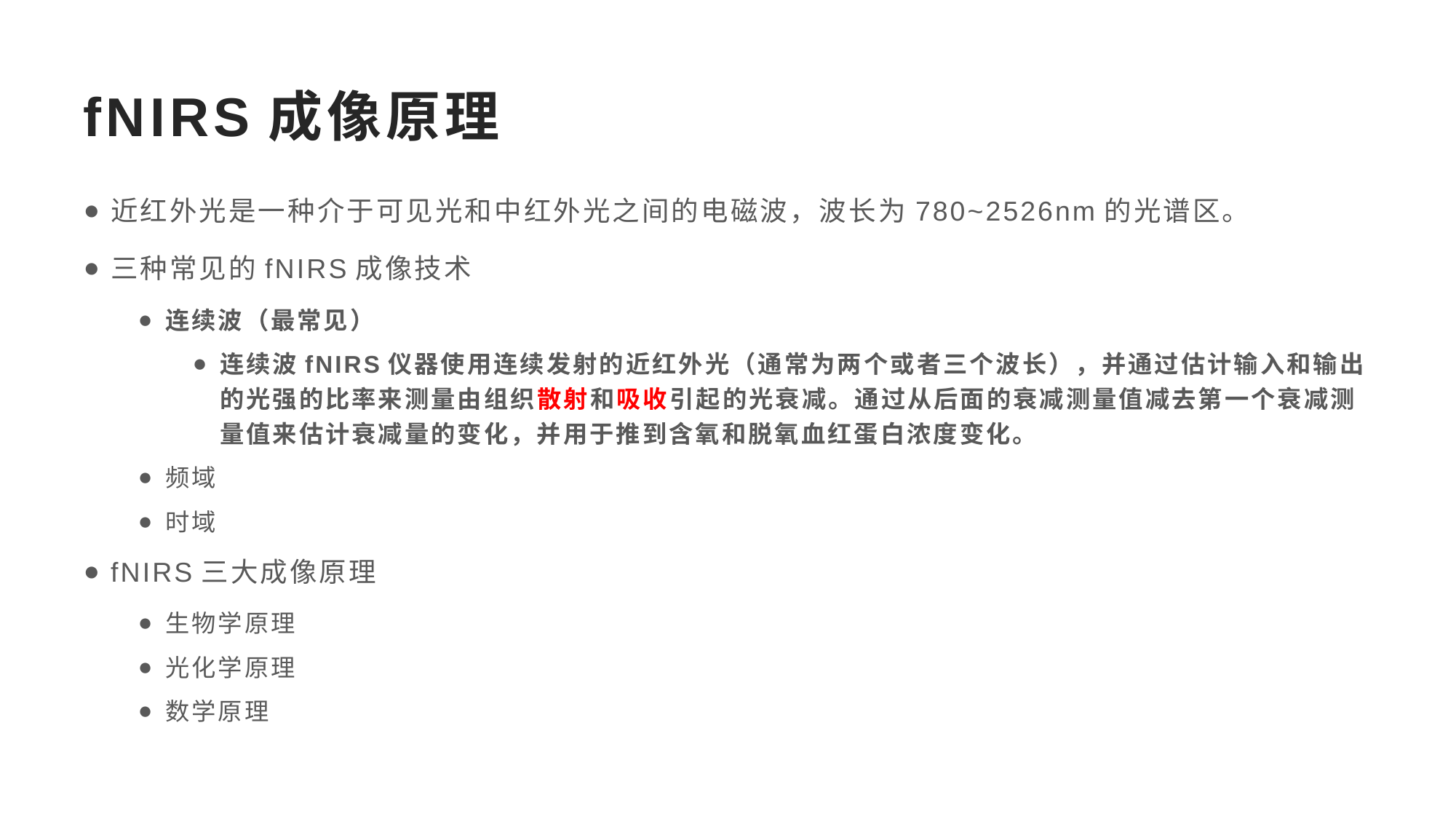

# fNIRS成像原理
近红外光是一种介于可见光和中红外光之间的电磁波，波长为780~2526nm的光谱区。
三种常见的fNIRS成像技术
连续波（最常见）
连续波fNIRS仪器使用连续发射的近红外光（通常为两个或者三个波长），并通过估计输入和输出的光强的比率来测量由组织散射和吸收引起的光衰减。通过从后面的衰减测量值减去第一个衰减测量值来估计衰减量的变化，并用于推到含氧和脱氧血红蛋白浓度变化。
频域
时域
fNIRS三大成像原理
生物学原理
光化学原理
数学原理